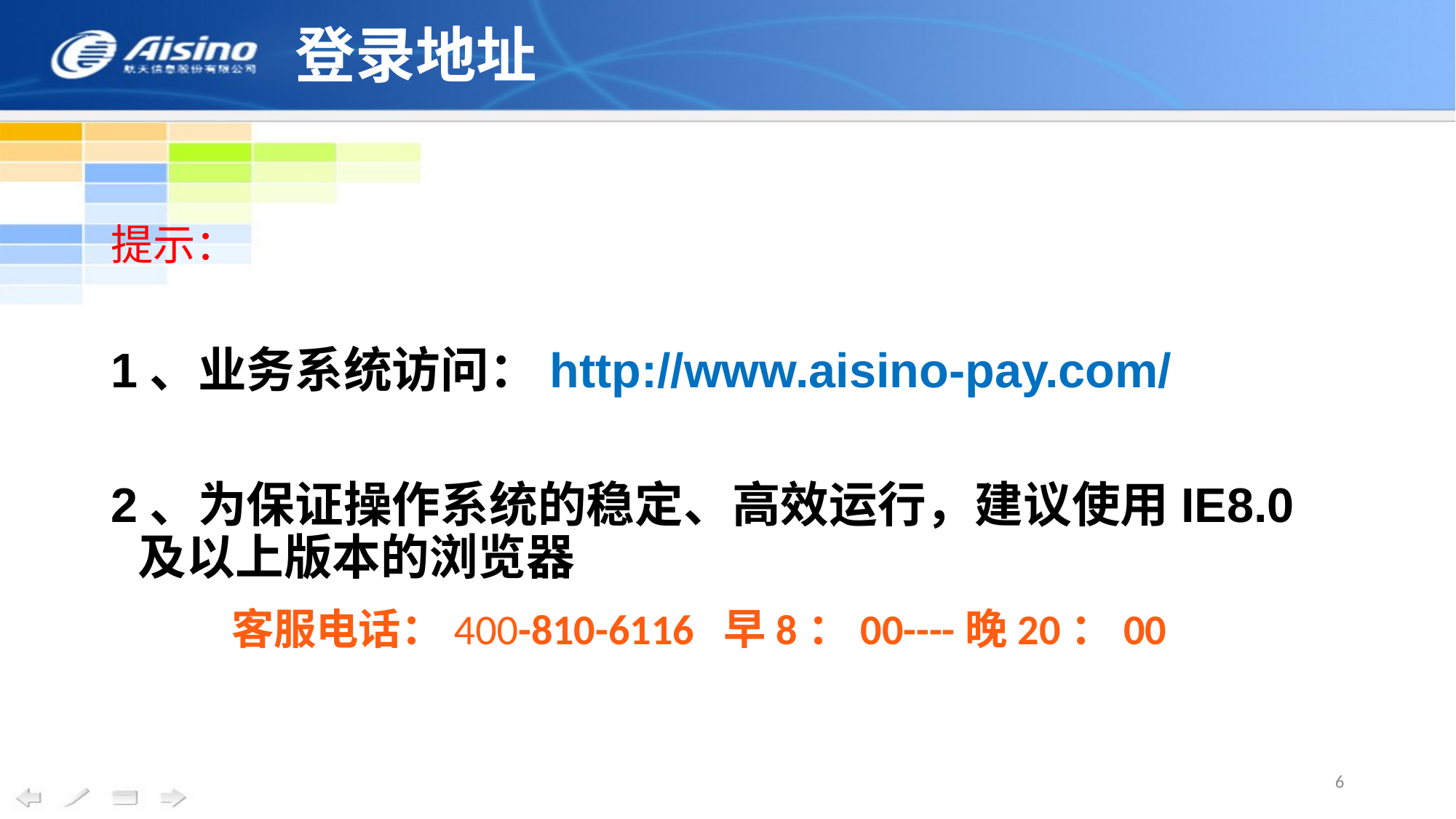

# 登录地址
提示：

1、业务系统访问：http://www.aisino-pay.com/

2、为保证操作系统的稳定、高效运行，建议使用IE8.0及以上版本的浏览器

客服电话：400-810-6116  早8：00----晚20：00
6